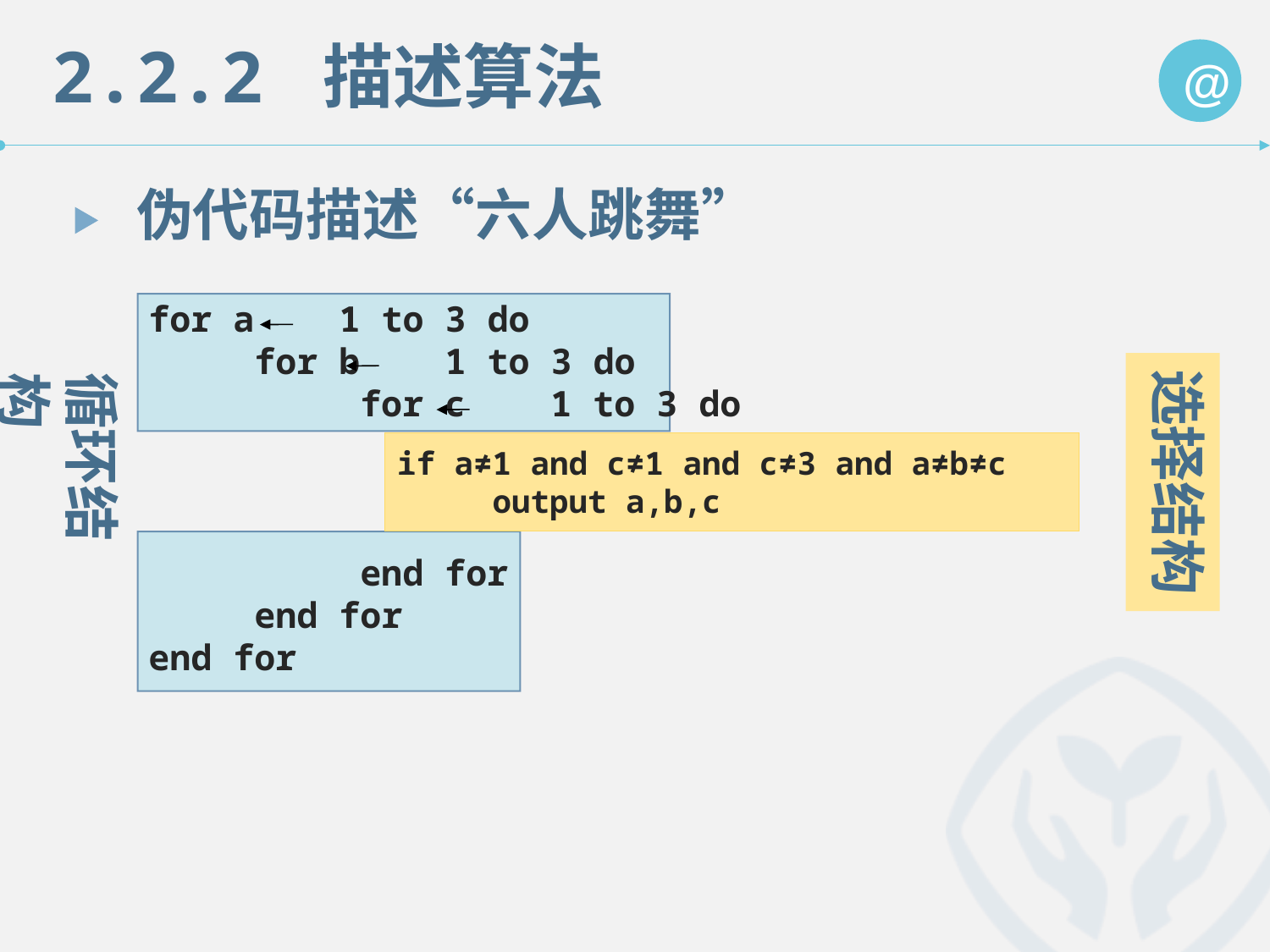

伪代码描述“六人跳舞”

for a    1 to 3 do
     for b    1 to 3 do
          for c    1 to 3 do

          end for
     end for
end for

选择结构
循环结构

if a≠1 and c≠1 and c≠3 and a≠b≠c
     output a,b,c